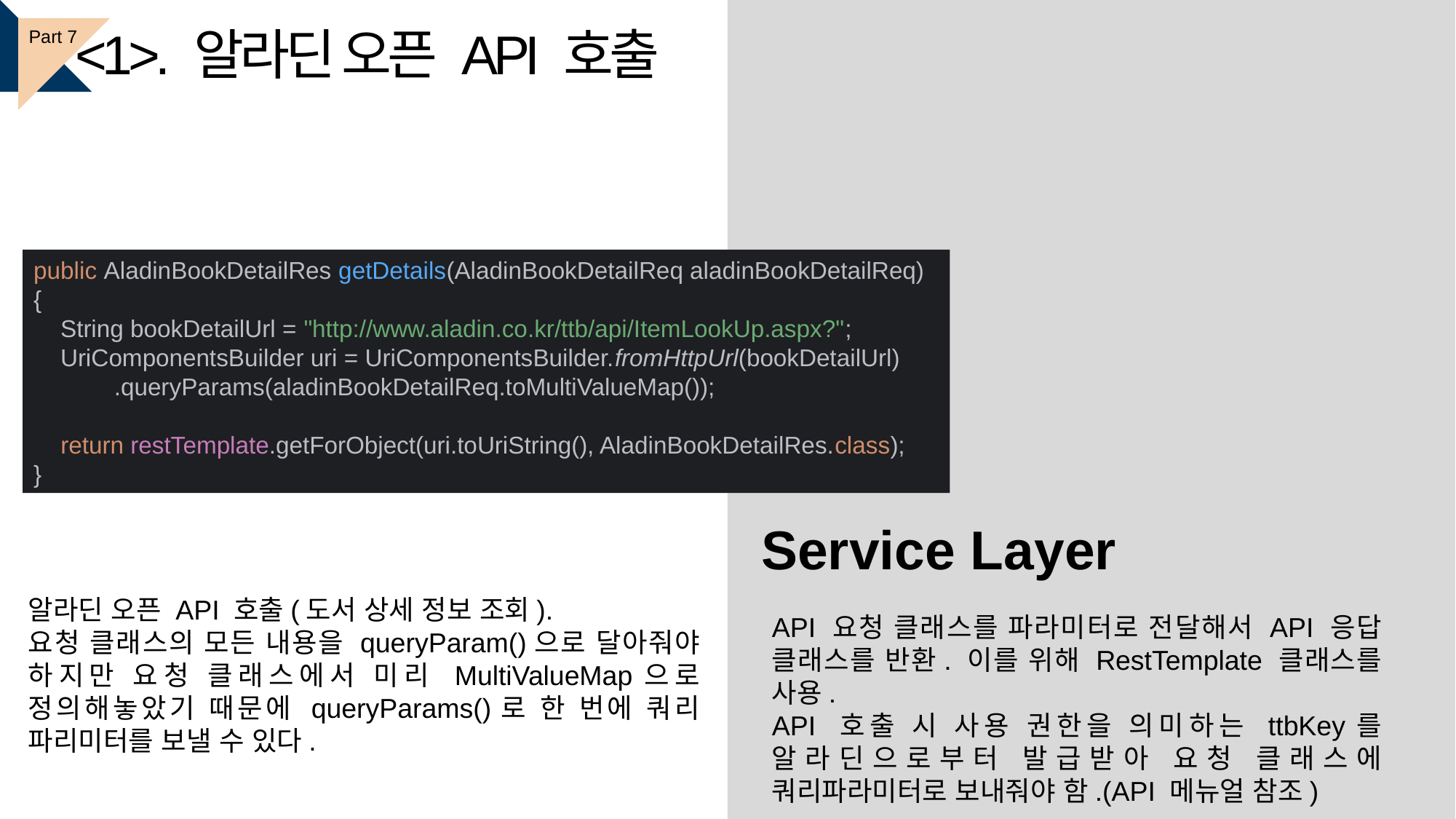

<1>. 알라딘 오픈 API 호출

Part 7
public AladinBookDetailRes getDetails(AladinBookDetailReq aladinBookDetailReq) {
    String bookDetailUrl = "http://www.aladin.co.kr/ttb/api/ItemLookUp.aspx?";
    UriComponentsBuilder uri = UriComponentsBuilder.fromHttpUrl(bookDetailUrl)
            .queryParams(aladinBookDetailReq.toMultiValueMap());
    return restTemplate.getForObject(uri.toUriString(), AladinBookDetailRes.class);
}
Service Layer
알라딘 오픈 API 호출(도서 상세 정보 조회).
요청 클래스의 모든 내용을 queryParam()으로 달아줘야 하지만 요청 클래스에서 미리 MultiValueMap으로 정의해놓았기 때문에 queryParams()로 한 번에 쿼리 파리미터를 보낼 수 있다.
API 요청 클래스를 파라미터로 전달해서 API 응답 클래스를 반환. 이를 위해 RestTemplate 클래스를 사용.
API 호출 시 사용 권한을 의미하는 ttbKey를 알라딘으로부터 발급받아 요청 클래스에 쿼리파라미터로 보내줘야 함.(API 메뉴얼 참조)